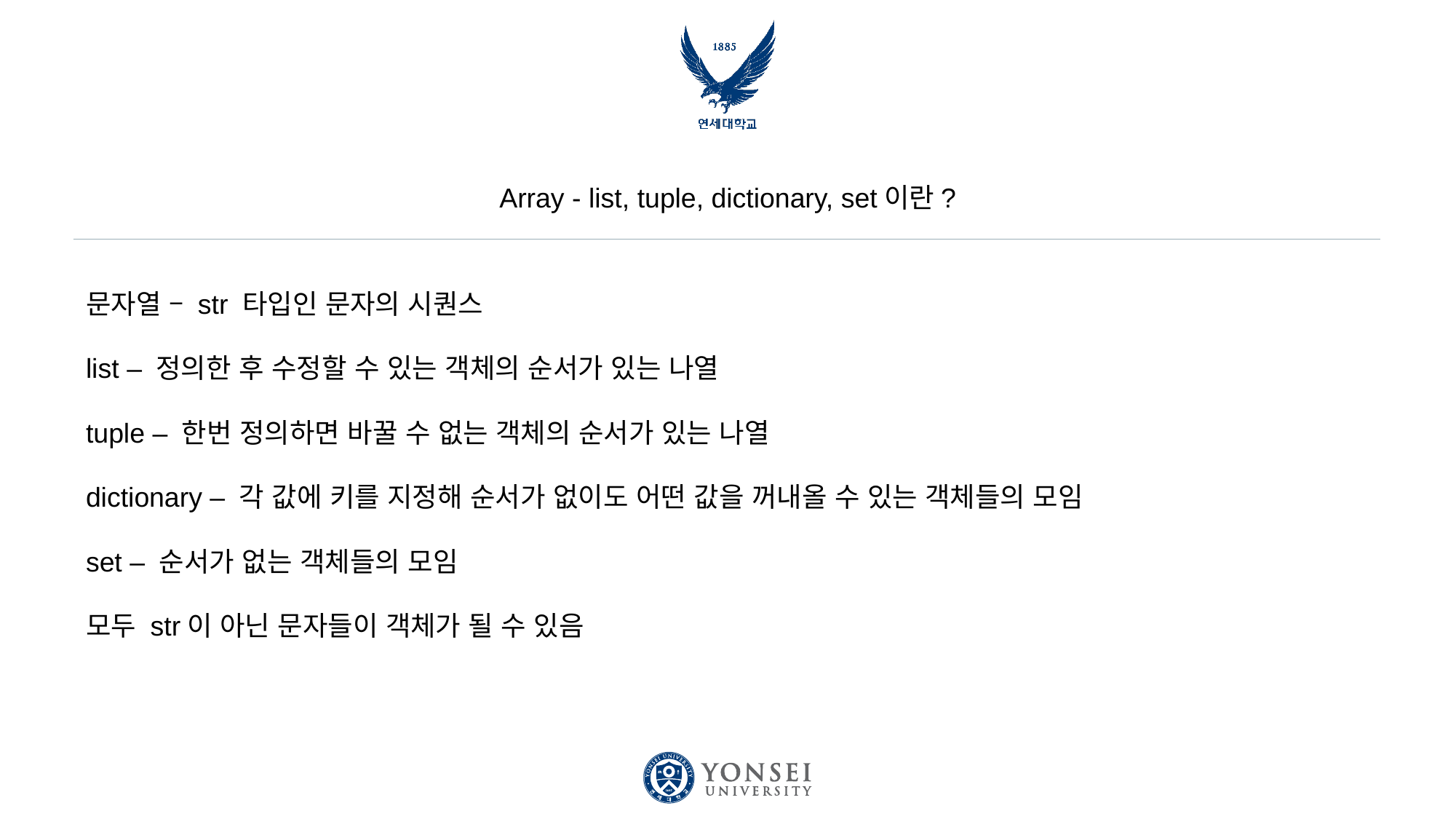

# Array - list, tuple, dictionary, set이란?
문자열 – str 타입인 문자의 시퀀스
list – 정의한 후 수정할 수 있는 객체의 순서가 있는 나열
tuple – 한번 정의하면 바꿀 수 없는 객체의 순서가 있는 나열
dictionary – 각 값에 키를 지정해 순서가 없이도 어떤 값을 꺼내올 수 있는 객체들의 모임
set – 순서가 없는 객체들의 모임
모두 str이 아닌 문자들이 객체가 될 수 있음